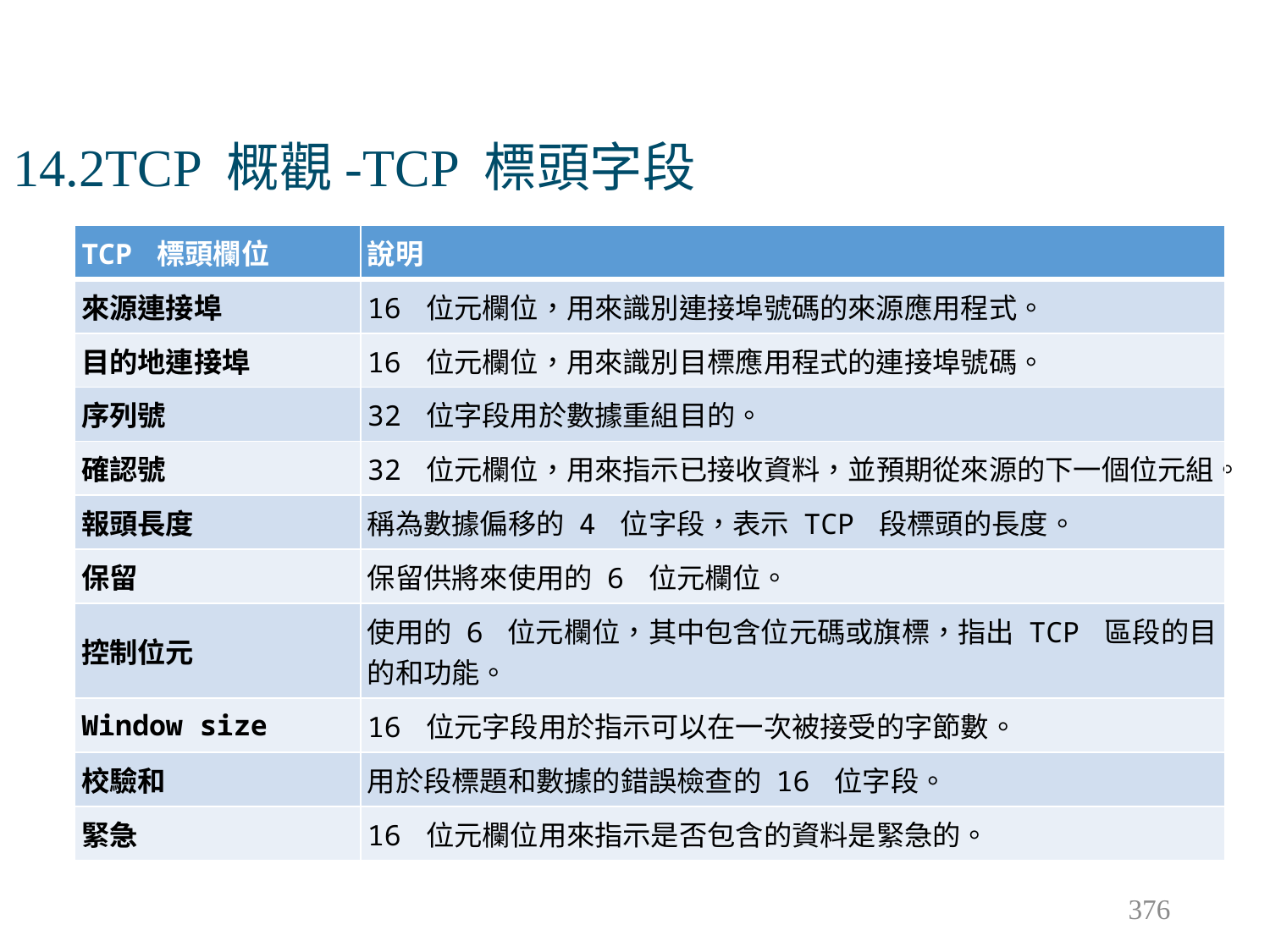

# 14.2TCP 概觀-TCP 標頭字段
| TCP 標頭欄位 | 說明 |
| --- | --- |
| 來源連接埠 | 16 位元欄位，用來識別連接埠號碼的來源應用程式。 |
| 目的地連接埠 | 16 位元欄位，用來識別目標應用程式的連接埠號碼。 |
| 序列號 | 32 位字段用於數據重組目的。 |
| 確認號 | 32 位元欄位，用來指示已接收資料，並預期從來源的下一個位元組。 |
| 報頭長度 | 稱為數據偏移的 4 位字段，表示 TCP 段標頭的長度。 |
| 保留 | 保留供將來使用的 6 位元欄位。 |
| 控制位元 | 使用的 6 位元欄位，其中包含位元碼或旗標，指出 TCP 區段的目的和功能。 |
| Window size | 16 位元字段用於指示可以在一次被接受的字節數。 |
| 校驗和 | 用於段標題和數據的錯誤檢查的 16 位字段。 |
| 緊急 | 16 位元欄位用來指示是否包含的資料是緊急的。 |
376